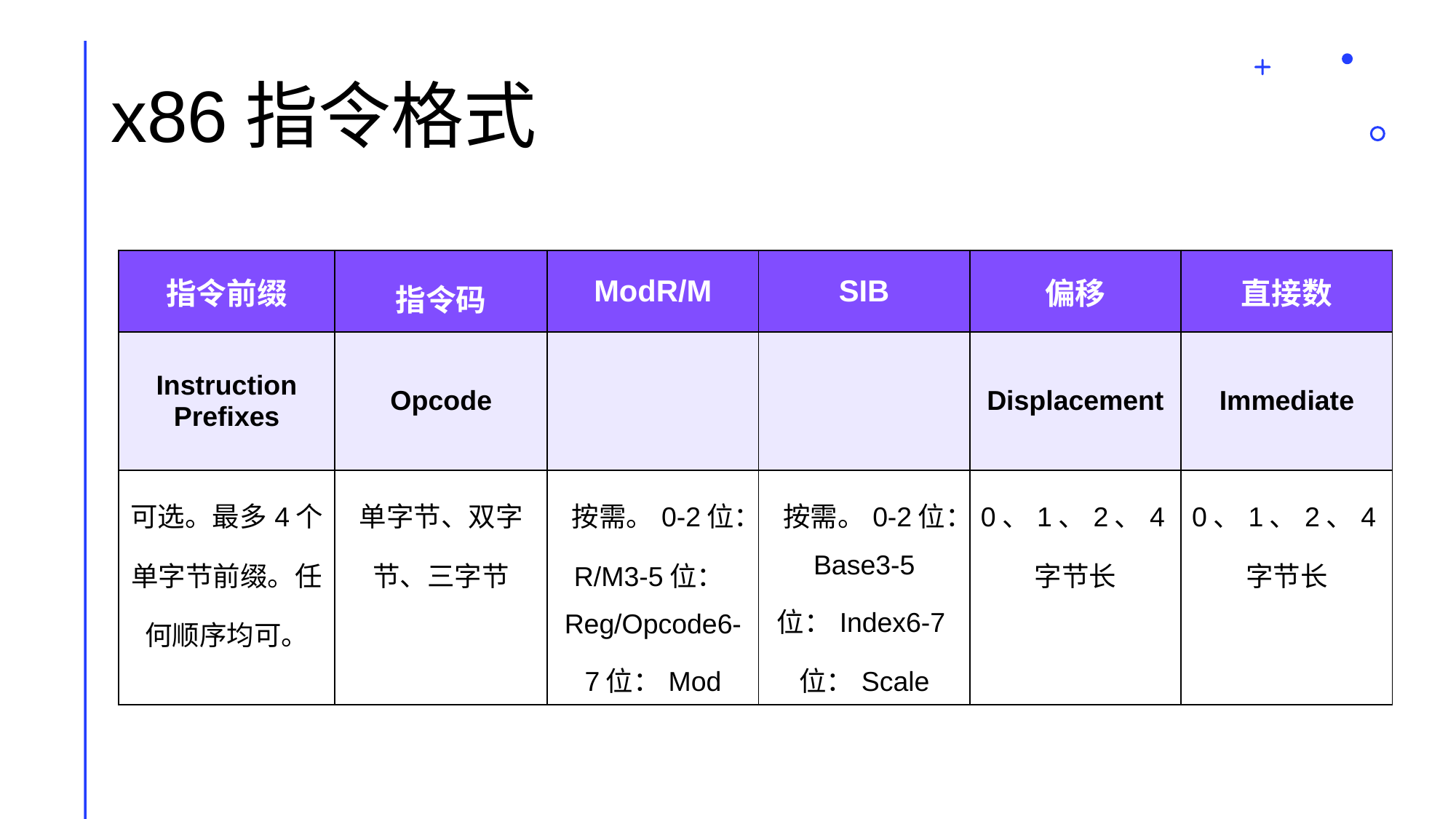

# x86指令格式
| 指令前缀 | 指令码 | ModR/M | SIB | 偏移 | 直接数 |
| --- | --- | --- | --- | --- | --- |
| Instruction Prefixes | Opcode |  |  | Displacement | Immediate |
| 可选。最多4个单字节前缀。任何顺序均可。 | 单字节、双字节、三字节 | 按需。0-2位：R/M3-5位：Reg/Opcode6-7位：Mod | 按需。0-2位：Base3-5 位：Index6-7位：Scale | 0、1、2、4字节⻓ | 0、1、2、4字节⻓ |